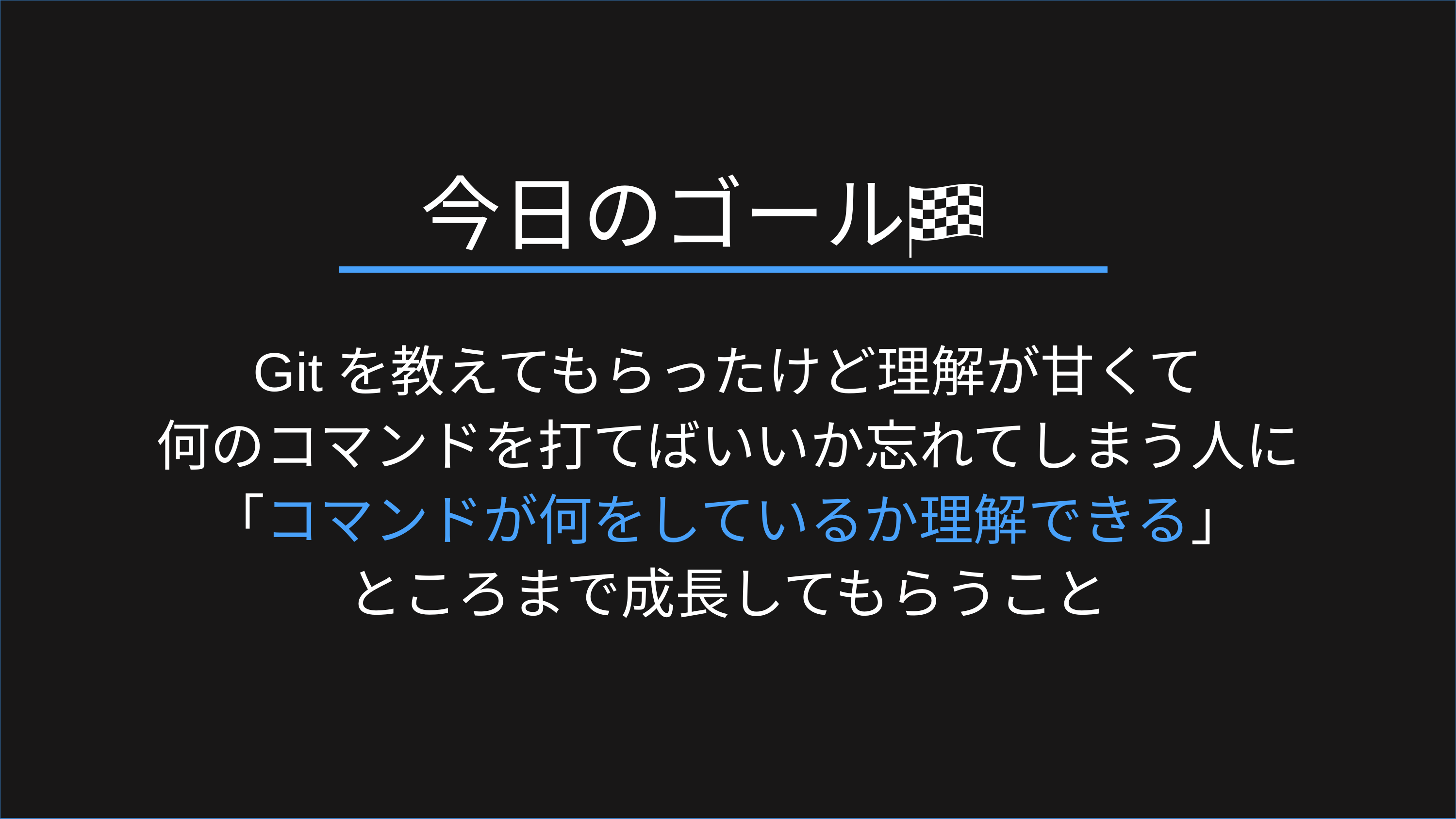

今日のゴール🏁
Gitを教えてもらったけど理解が甘くて
何のコマンドを打てばいいか忘れてしまう人に
「コマンドが何をしているか理解できる」
ところまで成長してもらうこと